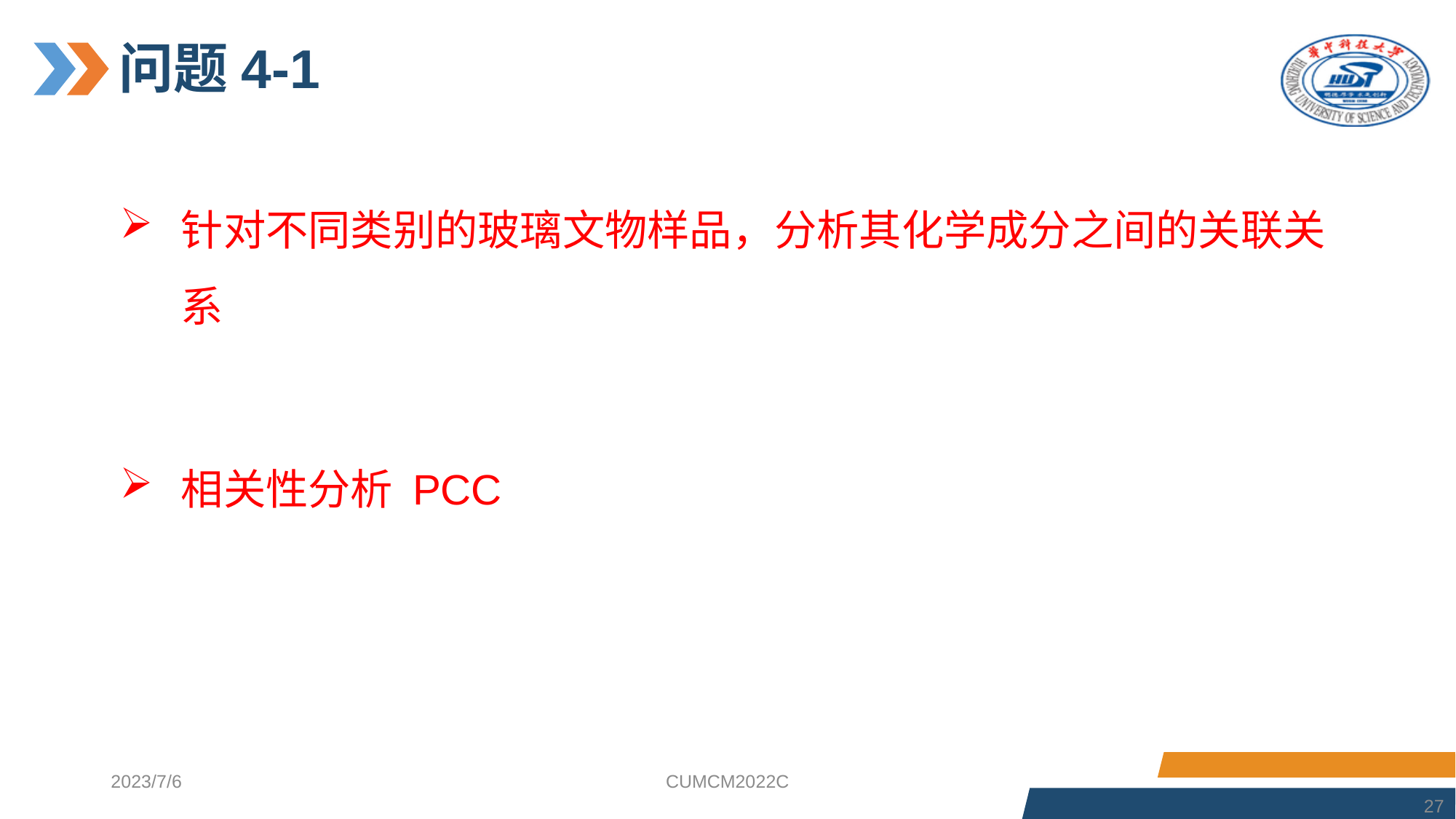

# 问题4-1
针对不同类别的玻璃文物样品，分析其化学成分之间的关联关系

相关性分析 PCC
2023/7/6
CUMCM2022C
27